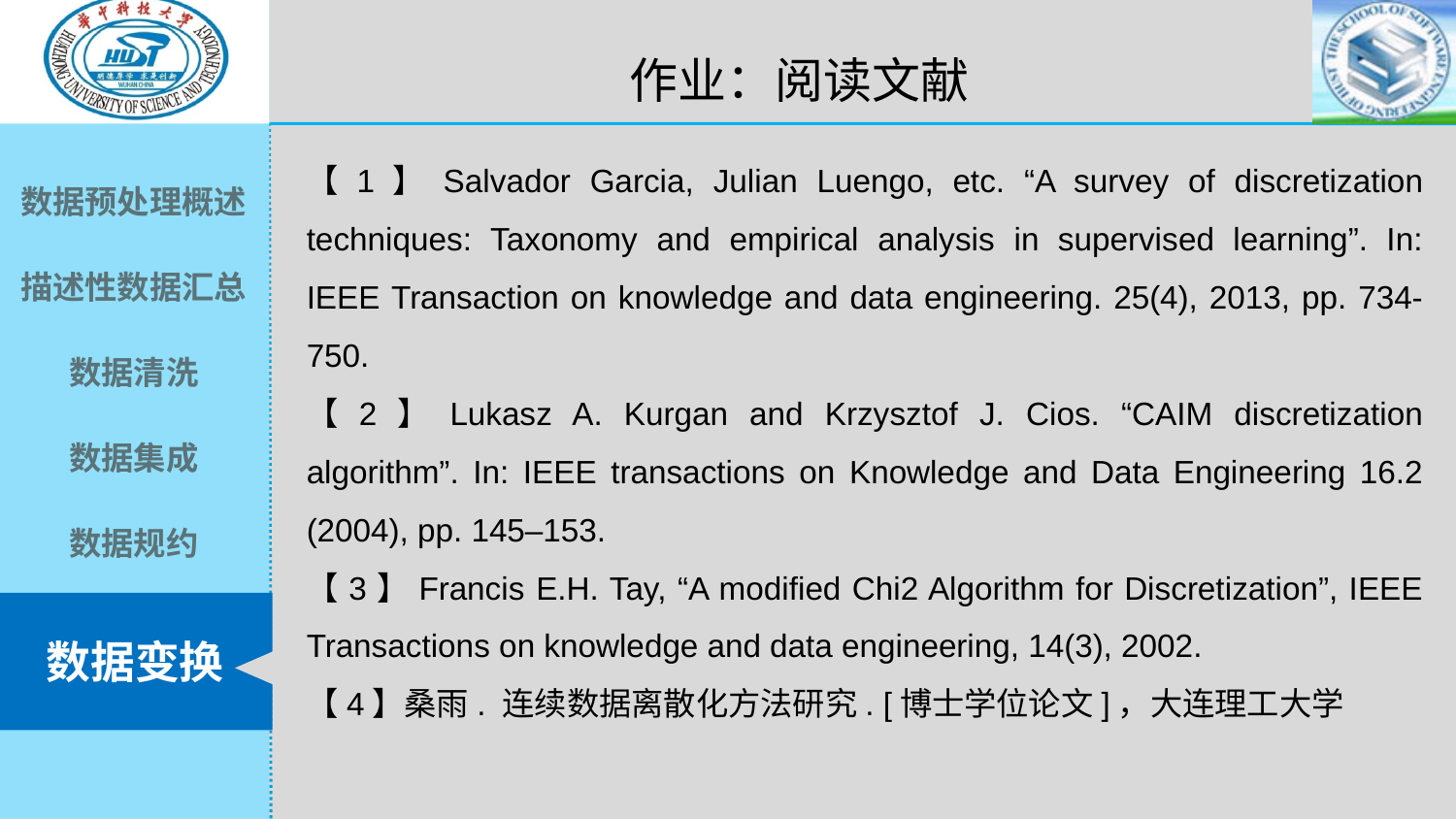

作业：阅读文献
【1】Salvador Garcia, Julian Luengo, etc. “A survey of discretization techniques: Taxonomy and empirical analysis in supervised learning”. In: IEEE Transaction on knowledge and data engineering. 25(4), 2013, pp. 734-750.
【2】Lukasz A. Kurgan and Krzysztof J. Cios. “CAIM discretization algorithm”. In: IEEE transactions on Knowledge and Data Engineering 16.2 (2004), pp. 145–153.
【3】Francis E.H. Tay, “A modified Chi2 Algorithm for Discretization”, IEEE Transactions on knowledge and data engineering, 14(3), 2002.
【4】桑雨. 连续数据离散化方法研究. [博士学位论文]，大连理工大学